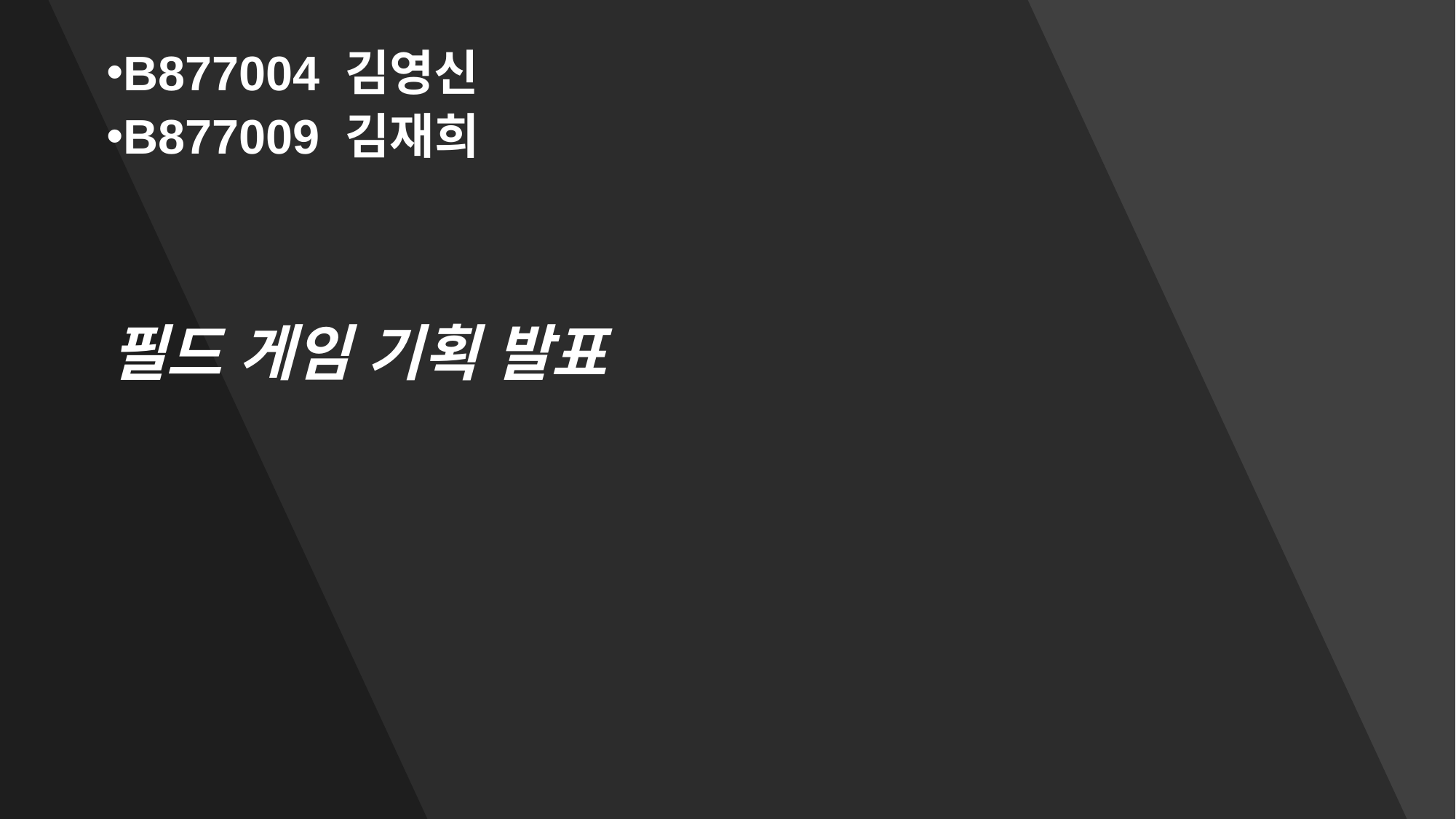

B877004 김영신
B877009 김재희
# 필드 게임 기획 발표